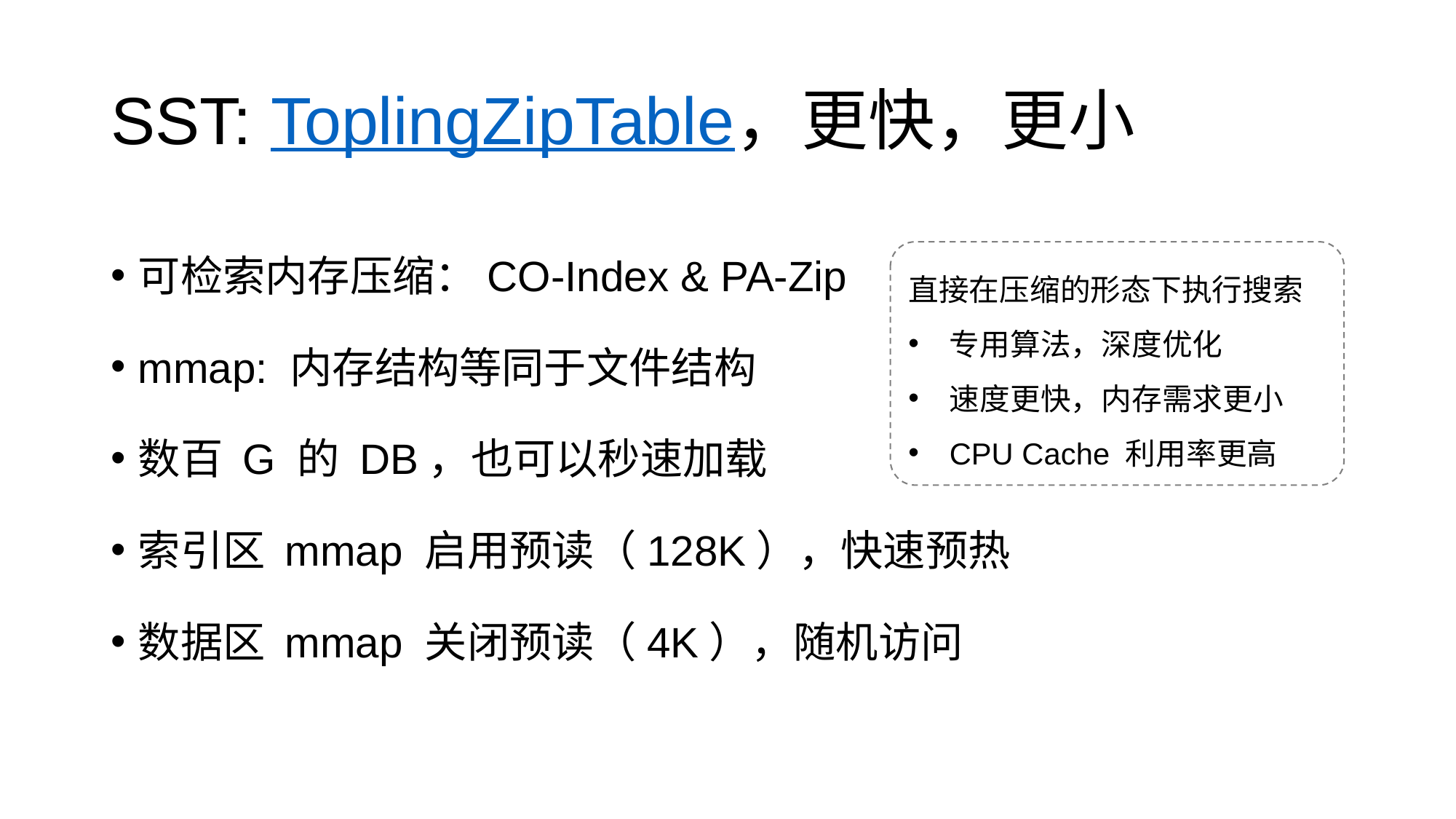

# SST: ToplingZipTable，更快，更小
可检索内存压缩：CO-Index & PA-Zip
mmap: 内存结构等同于文件结构
数百 G 的 DB，也可以秒速加载
索引区 mmap 启用预读（128K），快速预热
数据区 mmap 关闭预读（4K），随机访问
直接在压缩的形态下执行搜索
专用算法，深度优化
速度更快，内存需求更小
CPU Cache 利用率更高